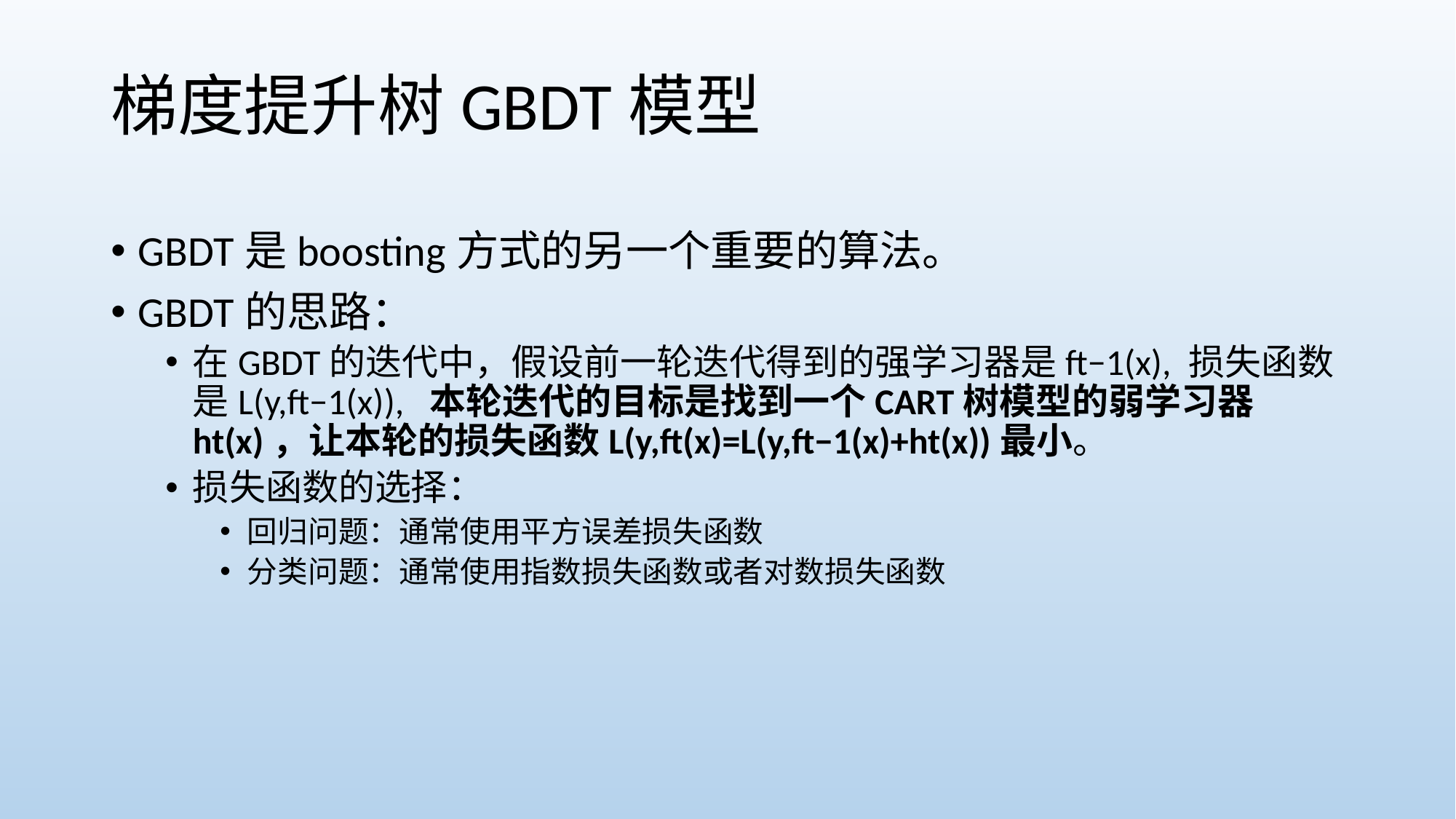

# 梯度提升树GBDT模型
GBDT是boosting方式的另一个重要的算法。
GBDT的思路：
在GBDT的迭代中，假设前一轮迭代得到的强学习器是ft−1(x), 损失函数是L(y,ft−1(x)),  本轮迭代的目标是找到一个CART树模型的弱学习器ht(x)，让本轮的损失函数L(y,ft(x)=L(y,ft−1(x)+ht(x))最小。
损失函数的选择：
回归问题：通常使用平方误差损失函数
分类问题：通常使用指数损失函数或者对数损失函数